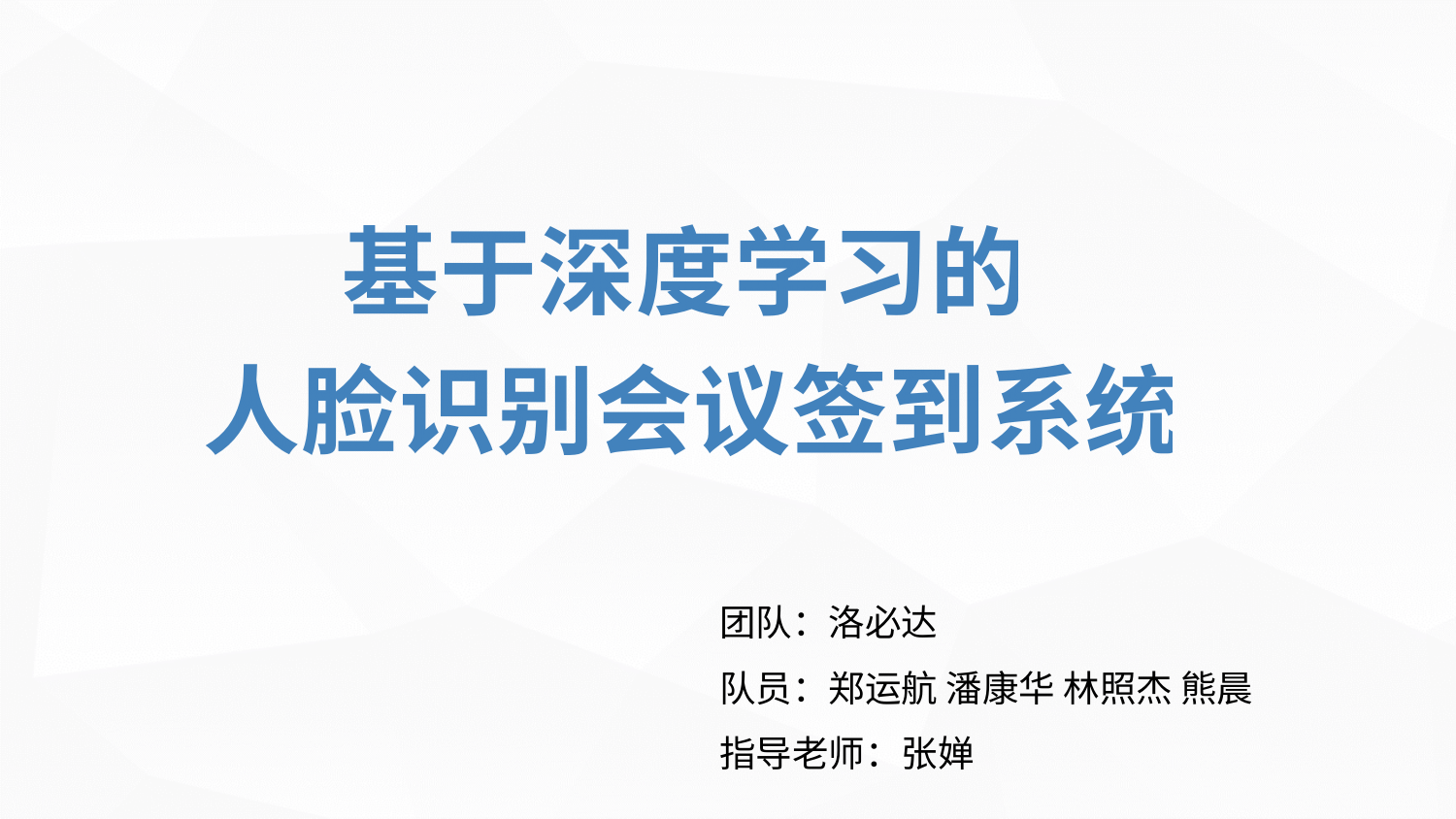

基于深度学习的
人脸识别会议签到系统
团队：洛必达
队员：郑运航 潘康华 林照杰 熊晨
指导老师：张婵